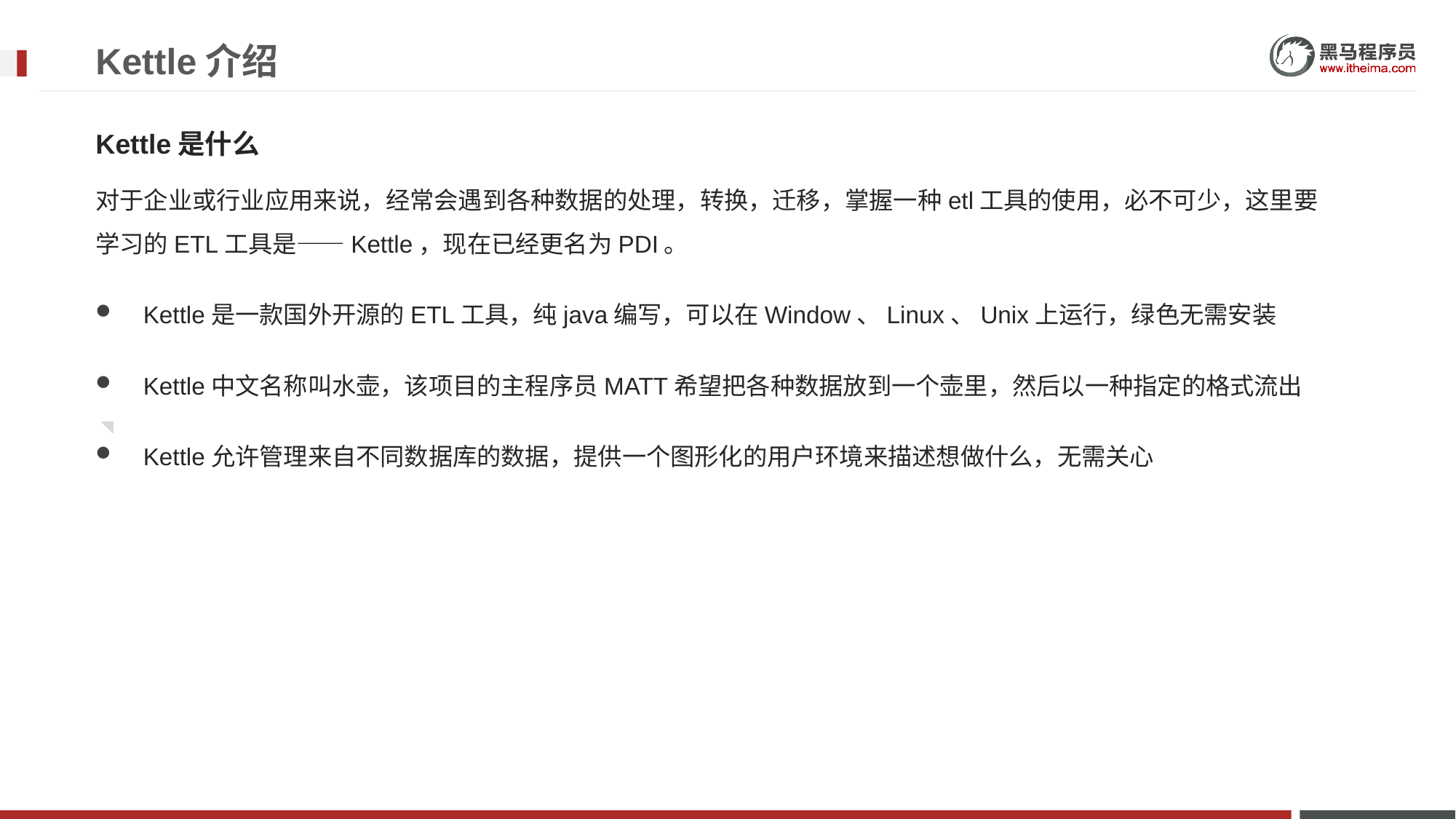

# Kettle介绍
Kettle是什么
对于企业或行业应用来说，经常会遇到各种数据的处理，转换，迁移，掌握一种etl工具的使用，必不可少，这里要学习的ETL工具是——Kettle，现在已经更名为PDI。
 Kettle是一款国外开源的ETL工具，纯java编写，可以在Window、Linux、Unix上运行，绿色无需安装
 Kettle中文名称叫水壶，该项目的主程序员MATT希望把各种数据放到一个壶里，然后以一种指定的格式流出
 Kettle允许管理来自不同数据库的数据，提供一个图形化的用户环境来描述想做什么，无需关心